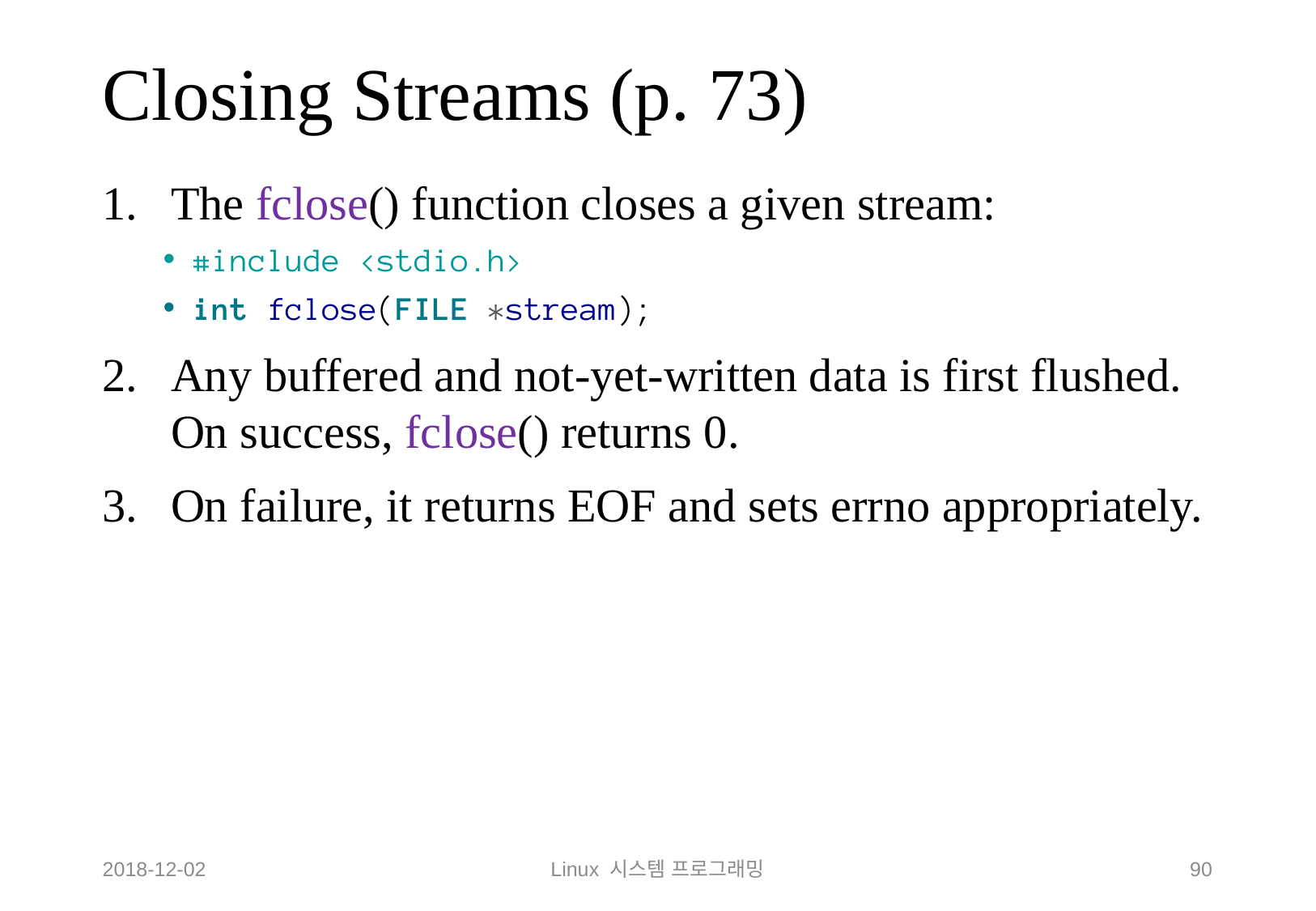

# Closing Streams (p. 73)
The fclose() function closes a given stream:
#include <stdio.h>
int fclose(FILE *stream);
Any buffered and not-yet-written data is first flushed. On success, fclose() returns 0.
On failure, it returns EOF and sets errno appropriately.
2018-12-02
Linux 시스템 프로그래밍
90